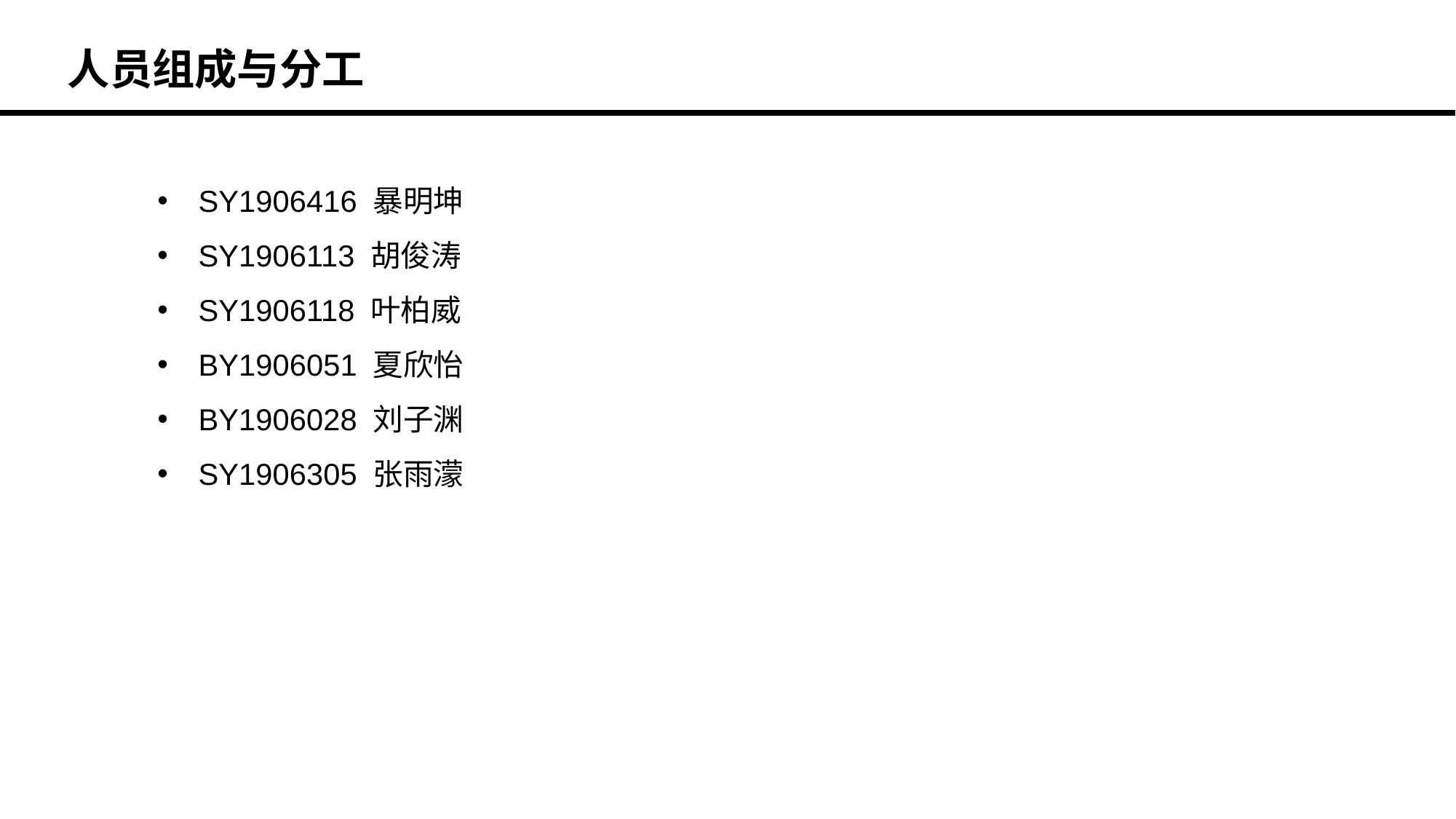

人员组成与分工
SY1906416 暴明坤
SY1906113 胡俊涛
SY1906118 叶柏威
BY1906051 夏欣怡
BY1906028 刘子渊
SY1906305 张雨濛